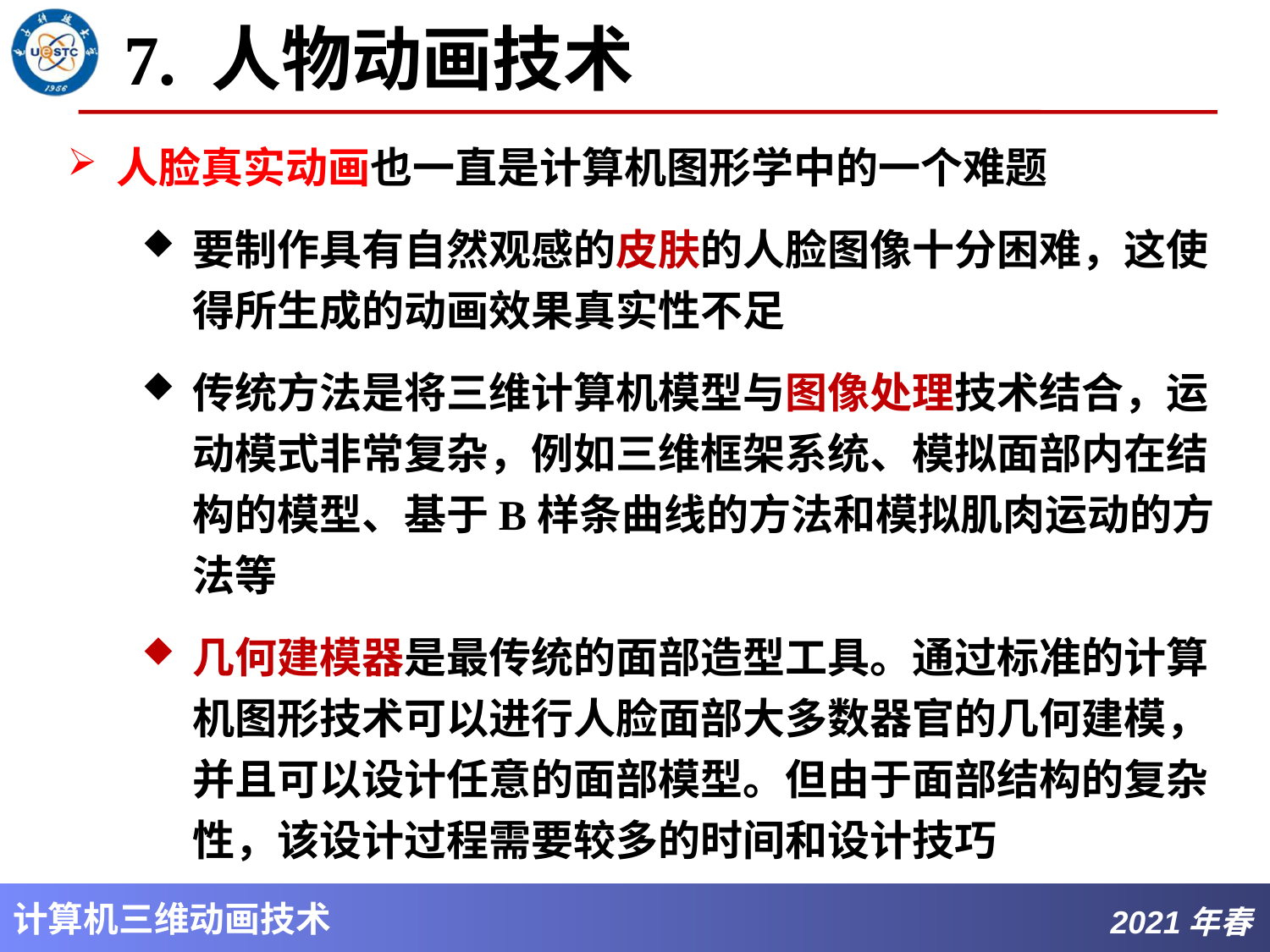

# 7. 人物动画技术
人脸真实动画也一直是计算机图形学中的一个难题
要制作具有自然观感的皮肤的人脸图像十分困难，这使得所生成的动画效果真实性不足
传统方法是将三维计算机模型与图像处理技术结合，运动模式非常复杂，例如三维框架系统、模拟面部内在结构的模型、基于B样条曲线的方法和模拟肌肉运动的方法等
几何建模器是最传统的面部造型工具。通过标准的计算机图形技术可以进行人脸面部大多数器官的几何建模，并且可以设计任意的面部模型。但由于面部结构的复杂性，该设计过程需要较多的时间和设计技巧